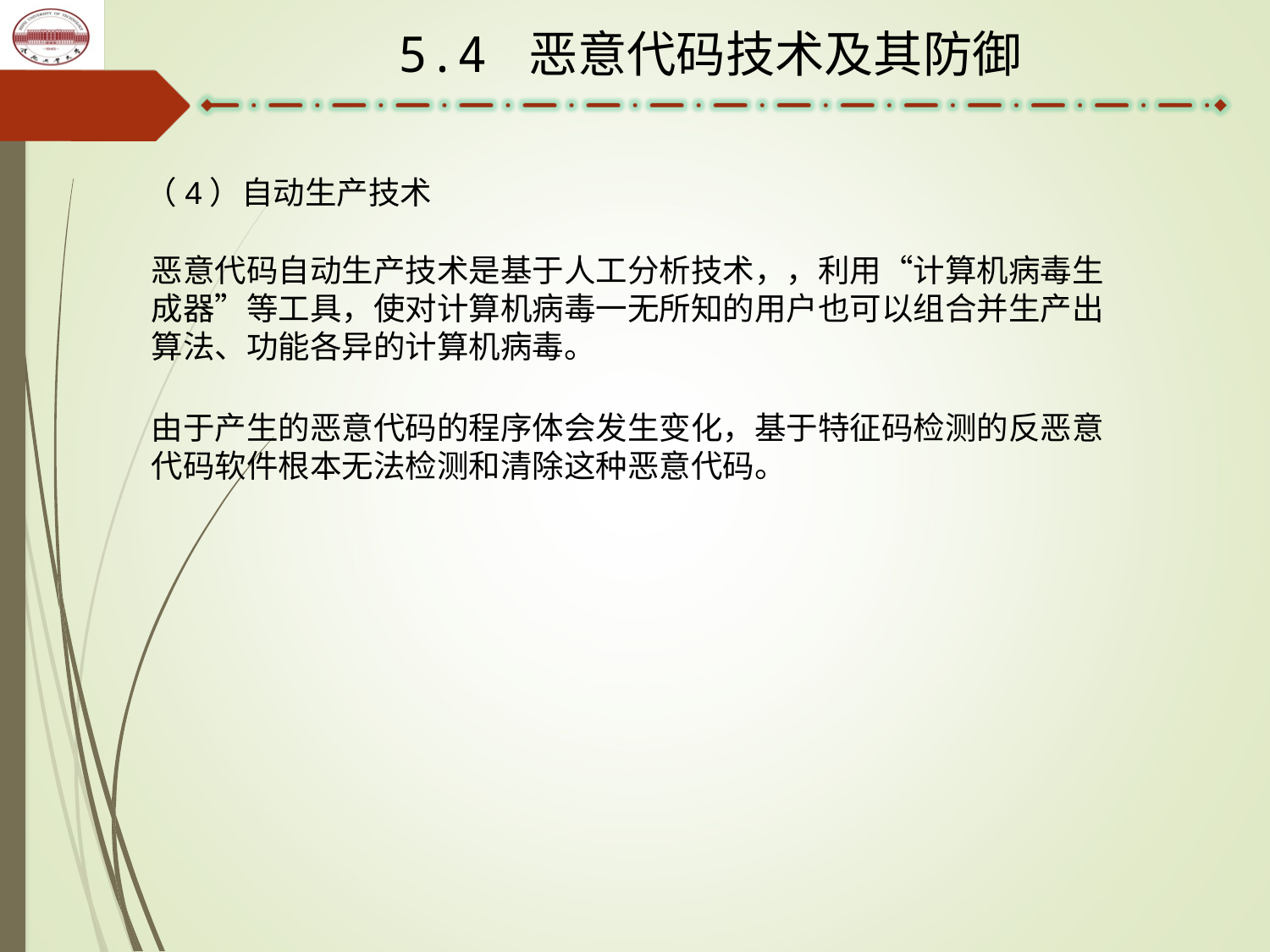

5.4 恶意代码技术及其防御
（4）自动生产技术
恶意代码自动生产技术是基于人工分析技术，，利用“计算机病毒生成器”等工具，使对计算机病毒一无所知的用户也可以组合并生产出算法、功能各异的计算机病毒。
由于产生的恶意代码的程序体会发生变化，基于特征码检测的反恶意代码软件根本无法检测和清除这种恶意代码。